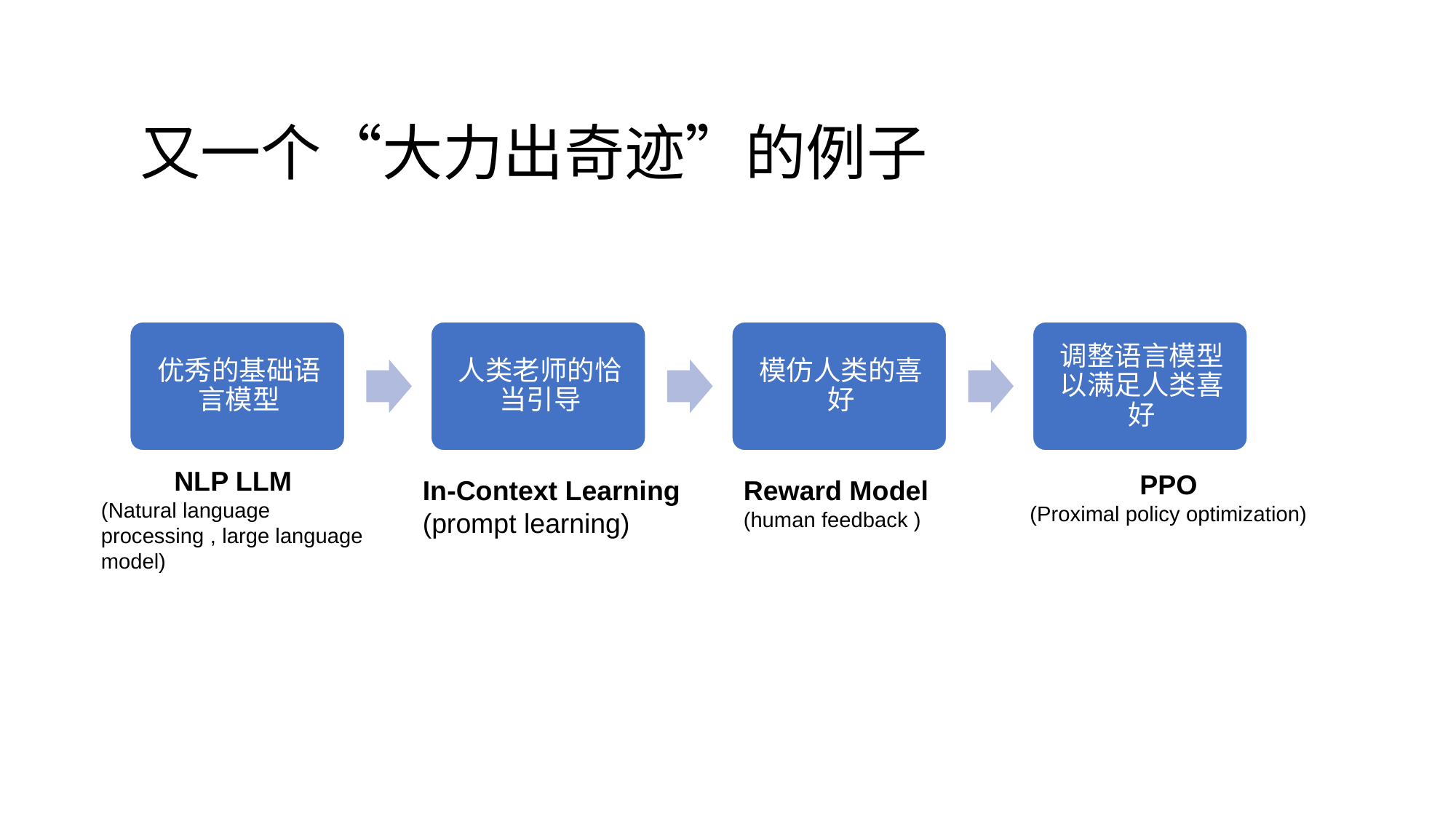

优秀的基础语言模型

人类老师的恰当引导

模仿人类的喜好

调整语言模型以满足人类喜好
又一个“大力出奇迹”的例子
NLP LLM
(Natural language processing , large language model)
PPO
(Proximal policy optimization)
In-Context Learning
(prompt learning)
Reward Model
(human feedback )